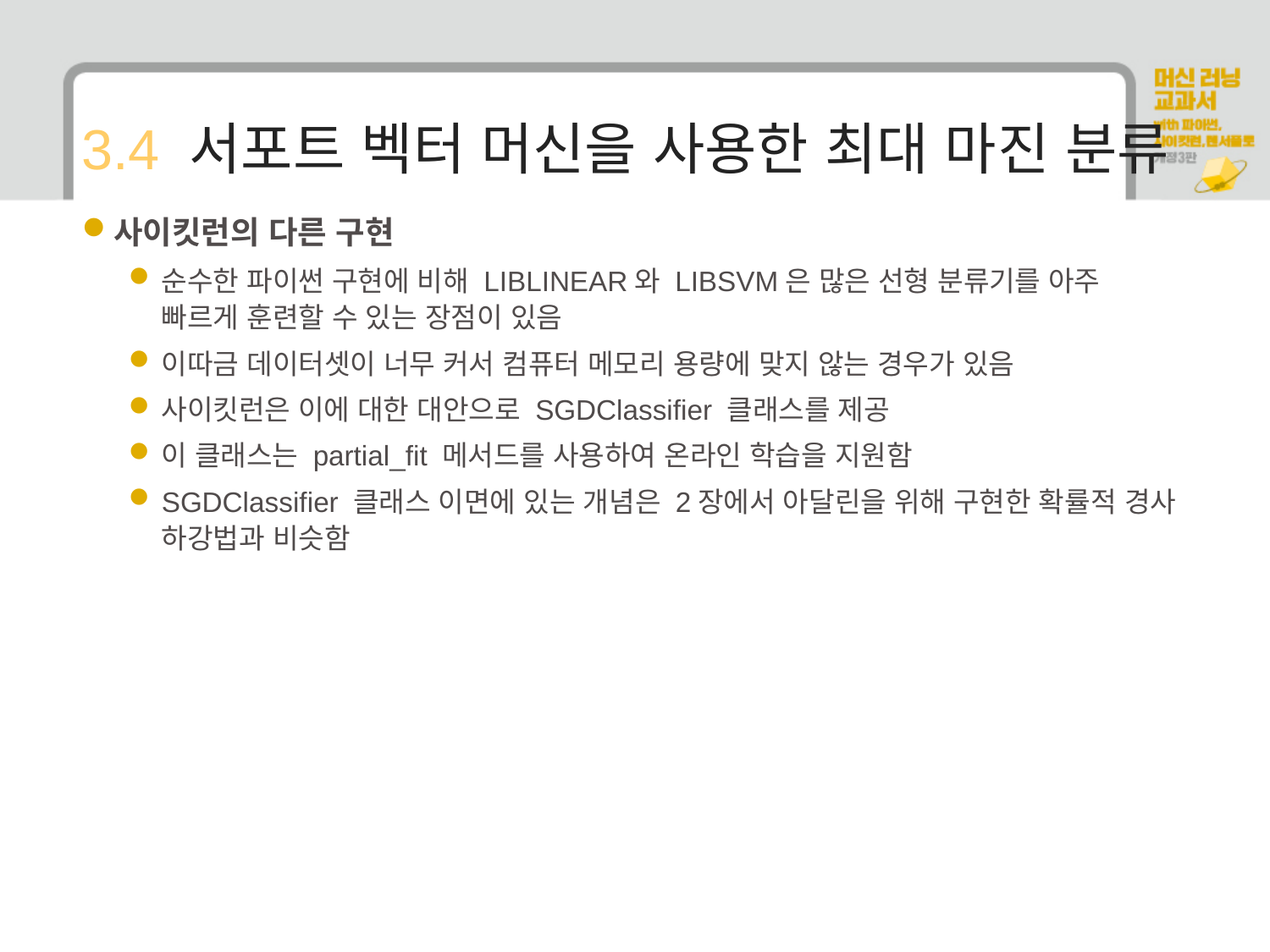

# 3.4 서포트 벡터 머신을 사용한 최대 마진 분류
사이킷런의 다른 구현
순수한 파이썬 구현에 비해 LIBLINEAR와 LIBSVM은 많은 선형 분류기를 아주 빠르게 훈련할 수 있는 장점이 있음
이따금 데이터셋이 너무 커서 컴퓨터 메모리 용량에 맞지 않는 경우가 있음
사이킷런은 이에 대한 대안으로 SGDClassifier 클래스를 제공
이 클래스는 partial_fit 메서드를 사용하여 온라인 학습을 지원함
SGDClassifier 클래스 이면에 있는 개념은 2장에서 아달린을 위해 구현한 확률적 경사 하강법과 비슷함